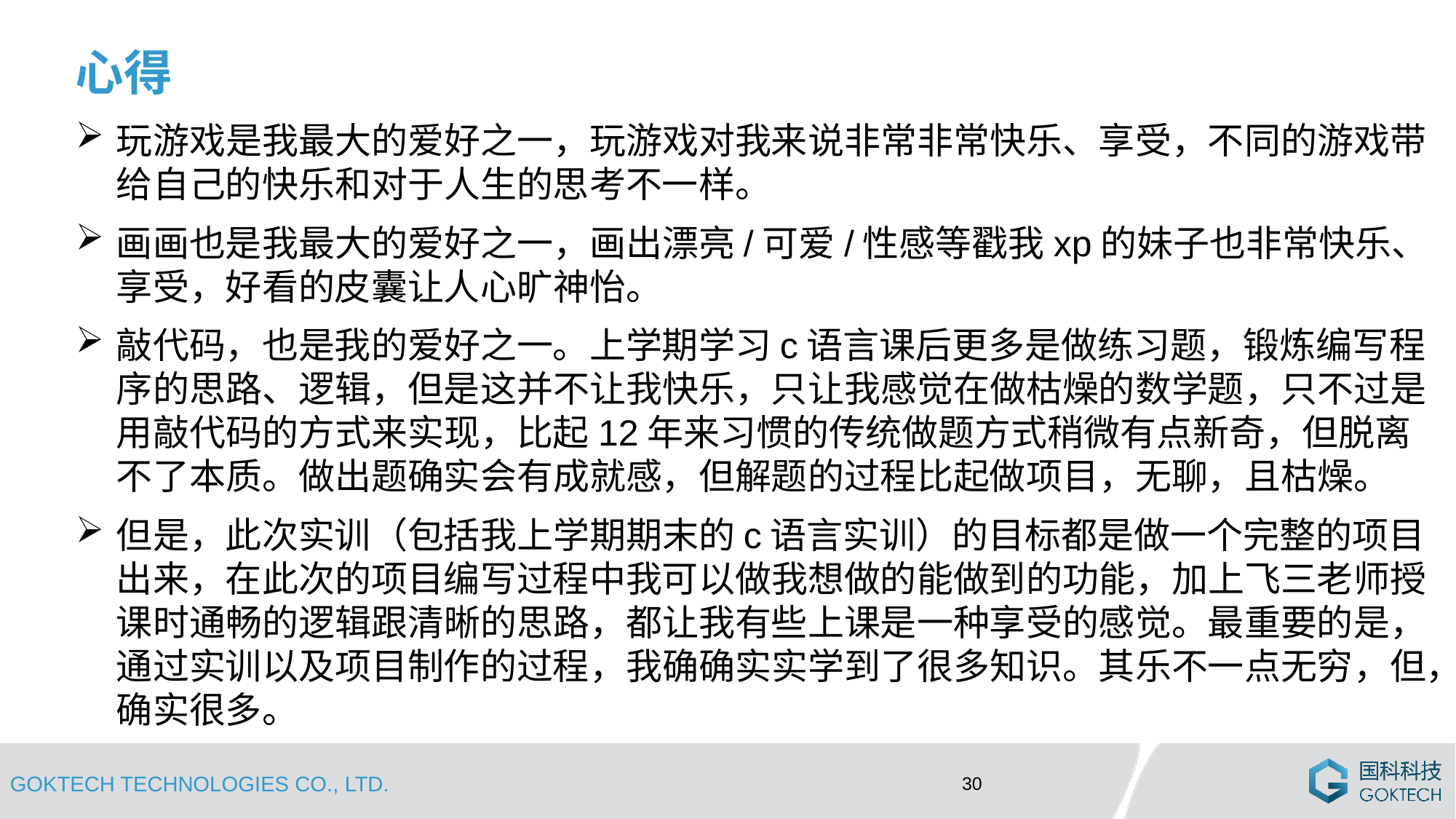

# 心得
玩游戏是我最大的爱好之一，玩游戏对我来说非常非常快乐、享受，不同的游戏带给自己的快乐和对于人生的思考不一样。
画画也是我最大的爱好之一，画出漂亮/可爱/性感等戳我xp的妹子也非常快乐、享受，好看的皮囊让人心旷神怡。
敲代码，也是我的爱好之一。上学期学习c语言课后更多是做练习题，锻炼编写程序的思路、逻辑，但是这并不让我快乐，只让我感觉在做枯燥的数学题，只不过是用敲代码的方式来实现，比起12年来习惯的传统做题方式稍微有点新奇，但脱离不了本质。做出题确实会有成就感，但解题的过程比起做项目，无聊，且枯燥。
但是，此次实训（包括我上学期期末的c语言实训）的目标都是做一个完整的项目出来，在此次的项目编写过程中我可以做我想做的能做到的功能，加上飞三老师授课时通畅的逻辑跟清晰的思路，都让我有些上课是一种享受的感觉。最重要的是，通过实训以及项目制作的过程，我确确实实学到了很多知识。其乐不一点无穷，但，确实很多。